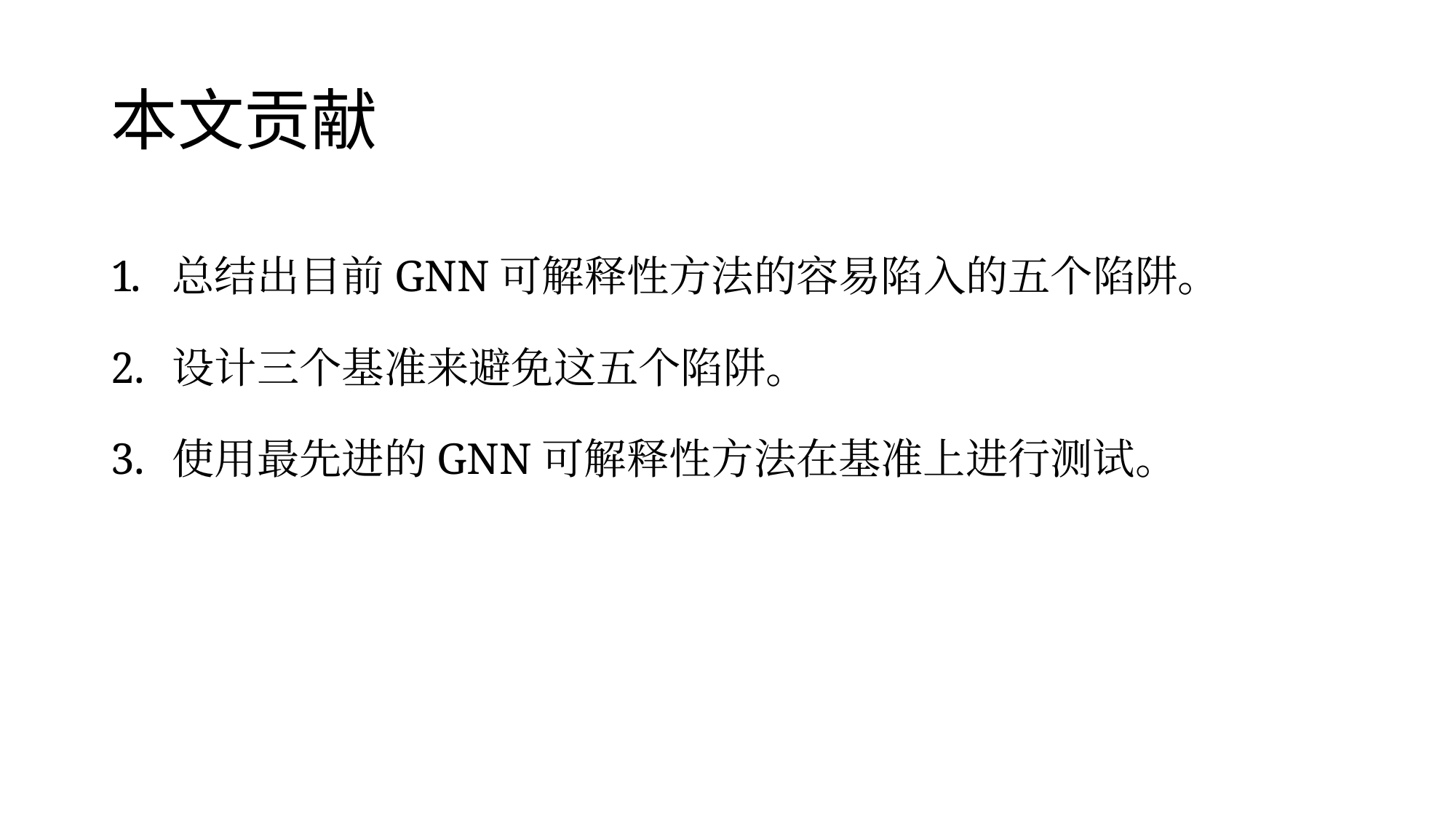

# 本文贡献
总结出目前GNN可解释性方法的容易陷入的五个陷阱。
设计三个基准来避免这五个陷阱。
使用最先进的GNN可解释性方法在基准上进行测试。